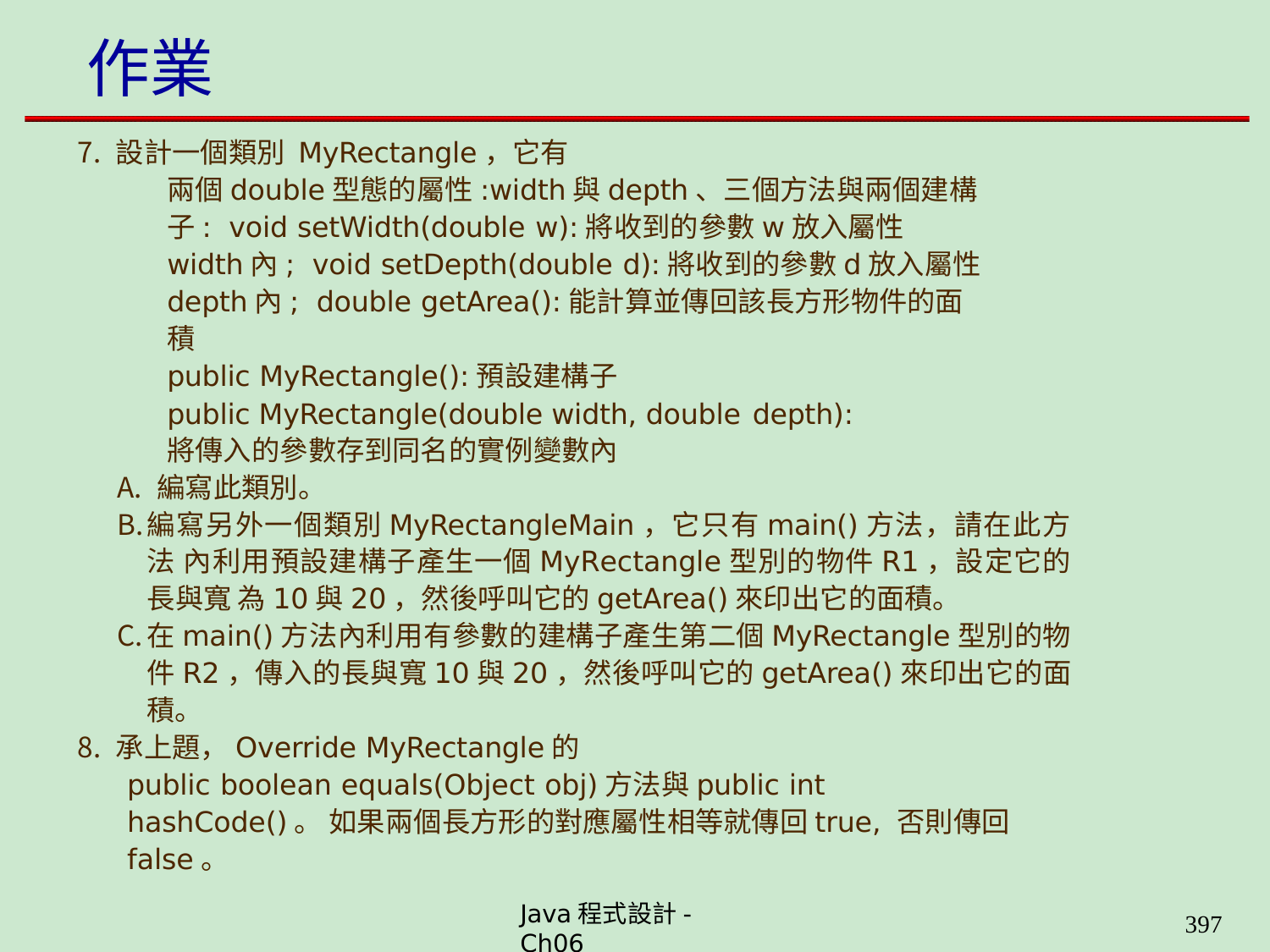

# 作業
設計一個類別 MyRectangle，它有
兩個double型態的屬性:width與depth、三個方法與兩個建構子:  void setWidth(double w):將收到的參數w放入屬性width內;  void setDepth(double d):將收到的參數d放入屬性depth內;  double getArea():能計算並傳回該長方形物件的面積
public MyRectangle():預設建構子
public MyRectangle(double width, double depth):
將傳入的參數存到同名的實例變數內
編寫此類別。
編寫另外一個類別MyRectangleMain，它只有main()方法，請在此方法 內利用預設建構子產生一個MyRectangle型別的物件R1，設定它的長與寬 為10與20，然後呼叫它的getArea()來印出它的面積。
在main()方法內利用有參數的建構子產生第二個MyRectangle型別的物 件R2，傳入的長與寬10與20，然後呼叫它的getArea()來印出它的面積。
承上題，Override MyRectangle的
public boolean equals(Object obj)方法與public int hashCode()。 如果兩個長方形的對應屬性相等就傳回true, 否則傳回false。
Java程式設計-Ch06
397